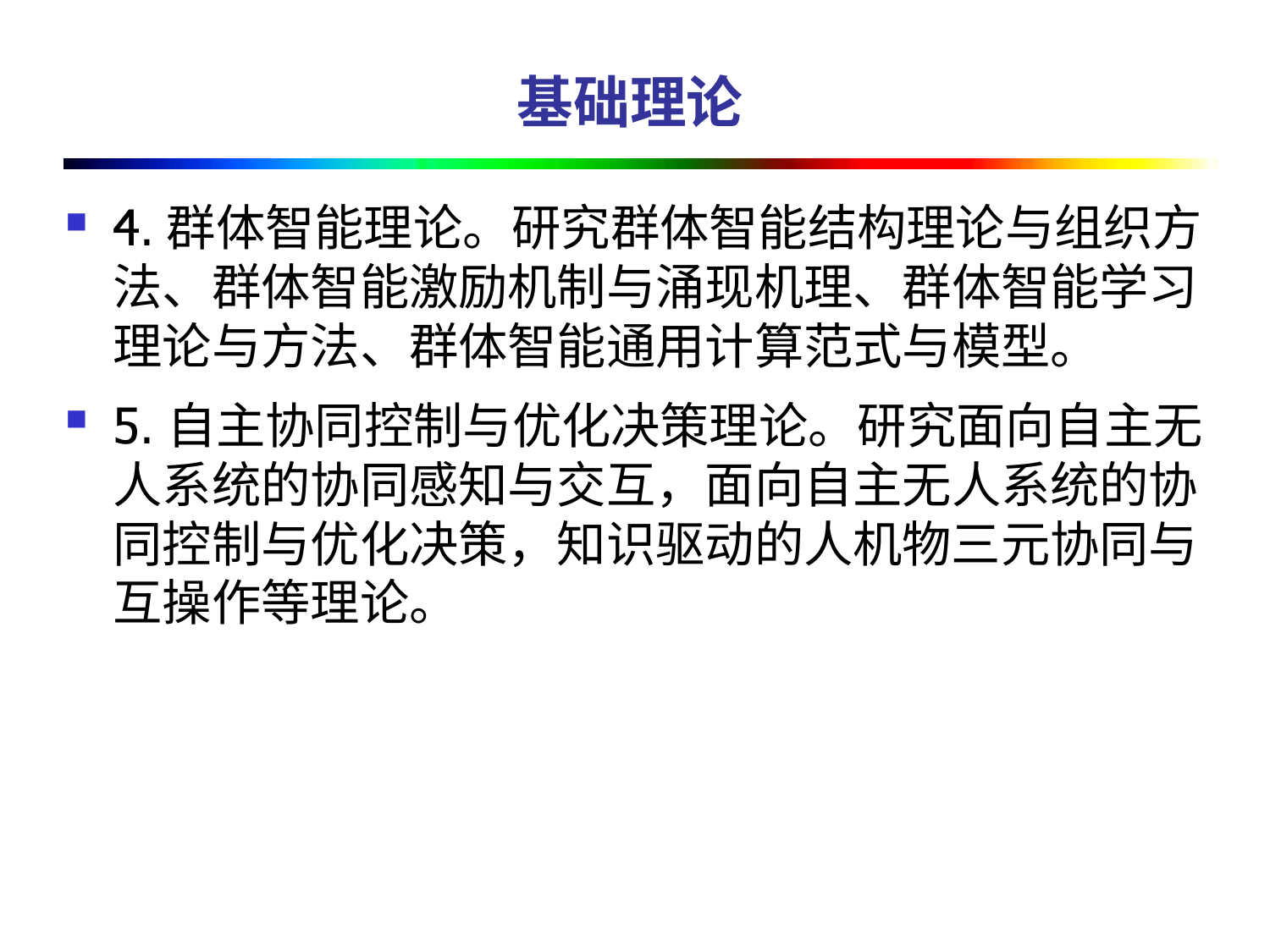

# 基础理论
4.群体智能理论。研究群体智能结构理论与组织方法、群体智能激励机制与涌现机理、群体智能学习理论与方法、群体智能通用计算范式与模型。
5.自主协同控制与优化决策理论。研究面向自主无人系统的协同感知与交互，面向自主无人系统的协同控制与优化决策，知识驱动的人机物三元协同与互操作等理论。